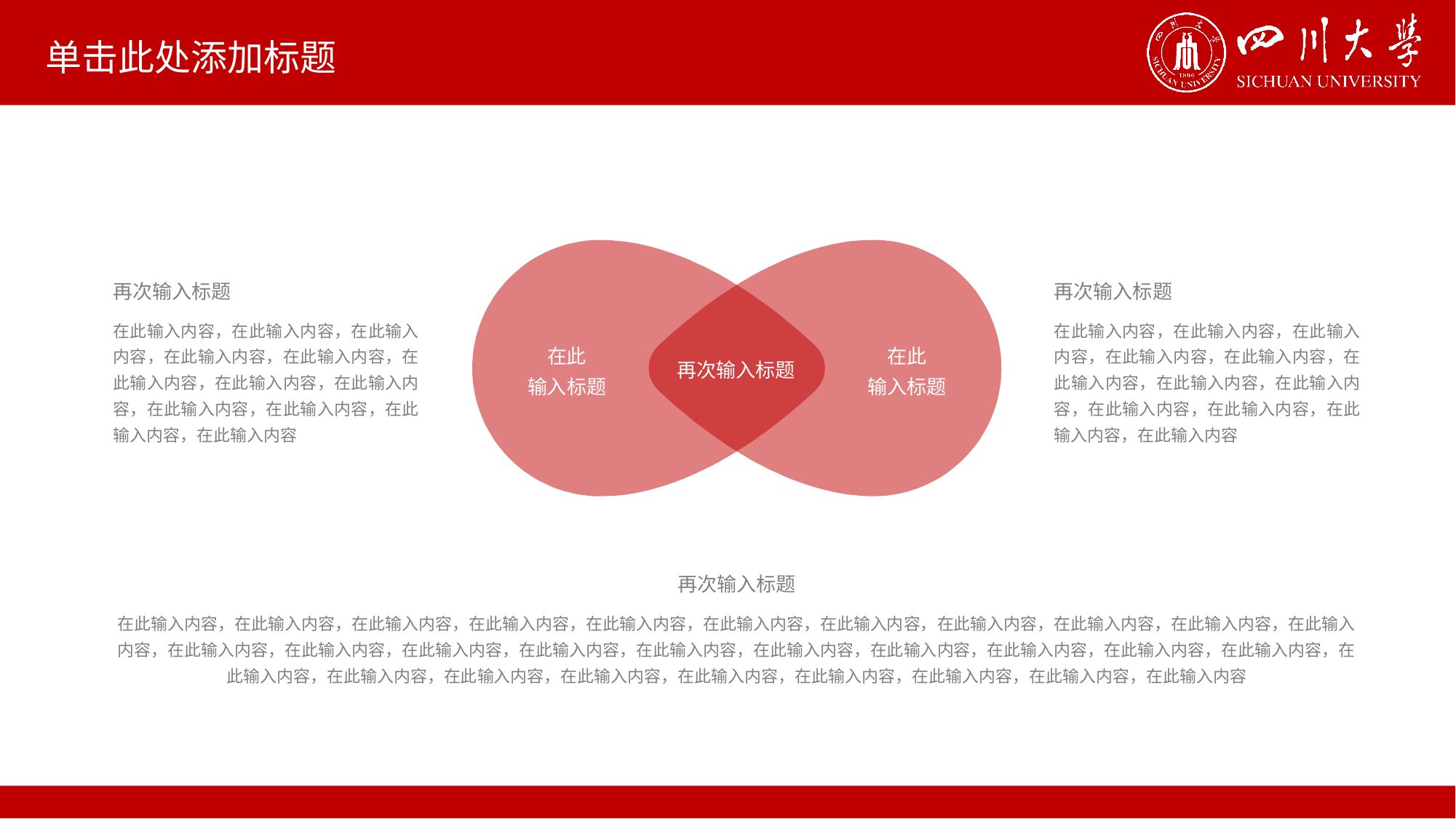

# 单击此处添加标题

再次输入标题
在此输入内容，在此输入内容，在此输入内容，在此输入内容，在此输入内容，在此输入内容，在此输入内容，在此输入内容，在此输入内容，在此输入内容，在此输入内容，在此输入内容
再次输入标题
在此输入内容，在此输入内容，在此输入内容，在此输入内容，在此输入内容，在此输入内容，在此输入内容，在此输入内容，在此输入内容，在此输入内容，在此输入内容，在此输入内容
在此
输入标题
在此
输入标题
再次输入标题
再次输入标题
在此输入内容，在此输入内容，在此输入内容，在此输入内容，在此输入内容，在此输入内容，在此输入内容，在此输入内容，在此输入内容，在此输入内容，在此输入内容，在此输入内容，在此输入内容，在此输入内容，在此输入内容，在此输入内容，在此输入内容，在此输入内容，在此输入内容，在此输入内容，在此输入内容，在此输入内容，在此输入内容，在此输入内容，在此输入内容，在此输入内容，在此输入内容，在此输入内容，在此输入内容，在此输入内容